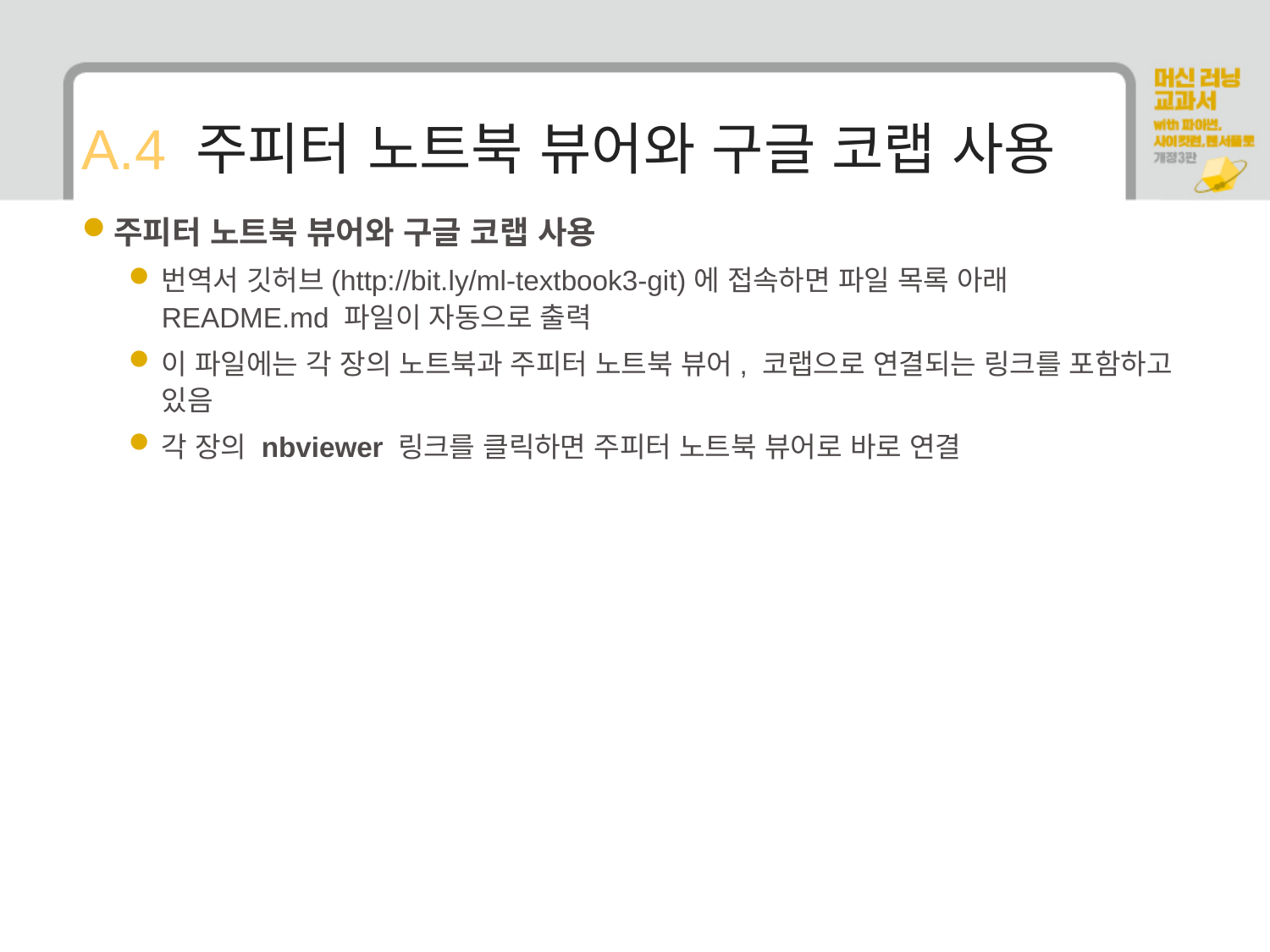

# A.4 주피터 노트북 뷰어와 구글 코랩 사용
주피터 노트북 뷰어와 구글 코랩 사용
번역서 깃허브(http://bit.ly/ml-textbook3-git)에 접속하면 파일 목록 아래 README.md 파일이 자동으로 출력
이 파일에는 각 장의 노트북과 주피터 노트북 뷰어, 코랩으로 연결되는 링크를 포함하고 있음
각 장의 nbviewer 링크를 클릭하면 주피터 노트북 뷰어로 바로 연결